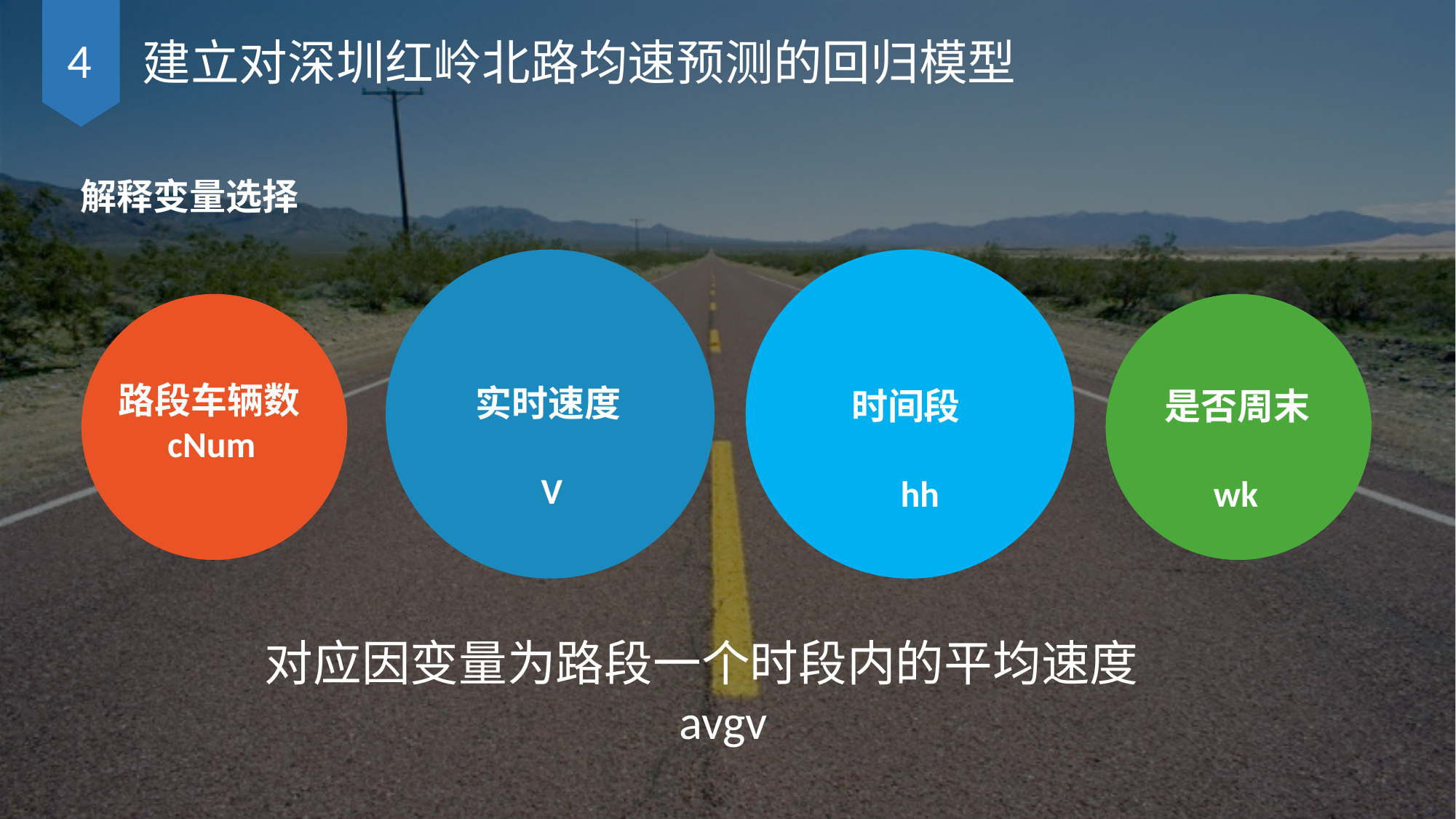

4
建立对深圳红岭北路均速预测的回归模型
解释变量选择

路段车辆数
      cNum
实时速度
        V
时间段
      hh
是否周末
      wk
对应因变量为路段一个时段内的平均速度
                                      avgv